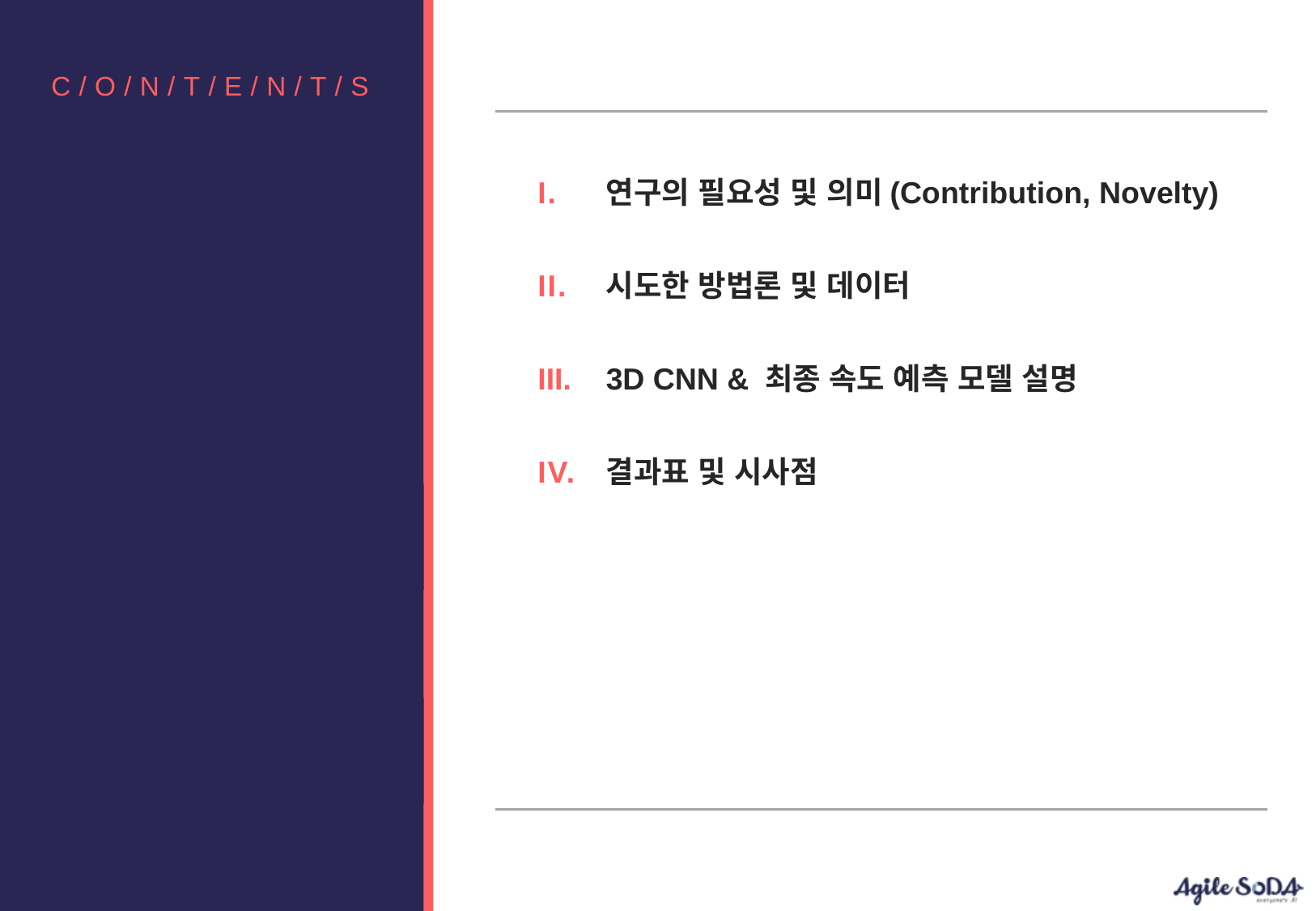

C/O/N/T/E/N/T/S
연구의 필요성 및 의미(Contribution, Novelty)
시도한 방법론 및 데이터
3D CNN & 최종 속도 예측 모델 설명
결과표 및 시사점